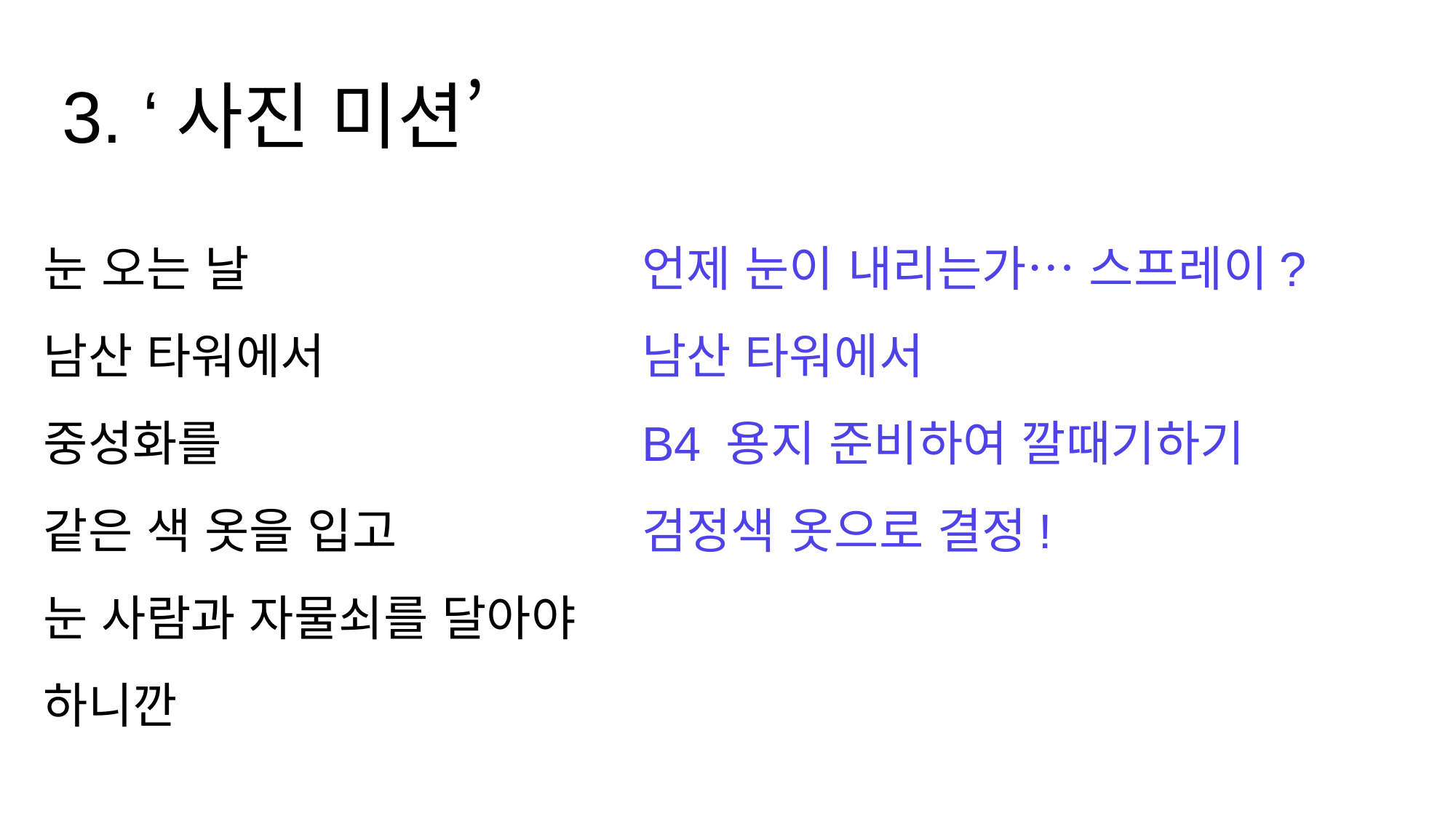

3. ‘사진 미션’
눈 오는 날
남산 타워에서
중성화를
같은 색 옷을 입고
눈 사람과 자물쇠를 달아야 하니깐
언제 눈이 내리는가… 스프레이?
남산 타워에서
B4 용지 준비하여 깔때기하기
검정색 옷으로 결정!